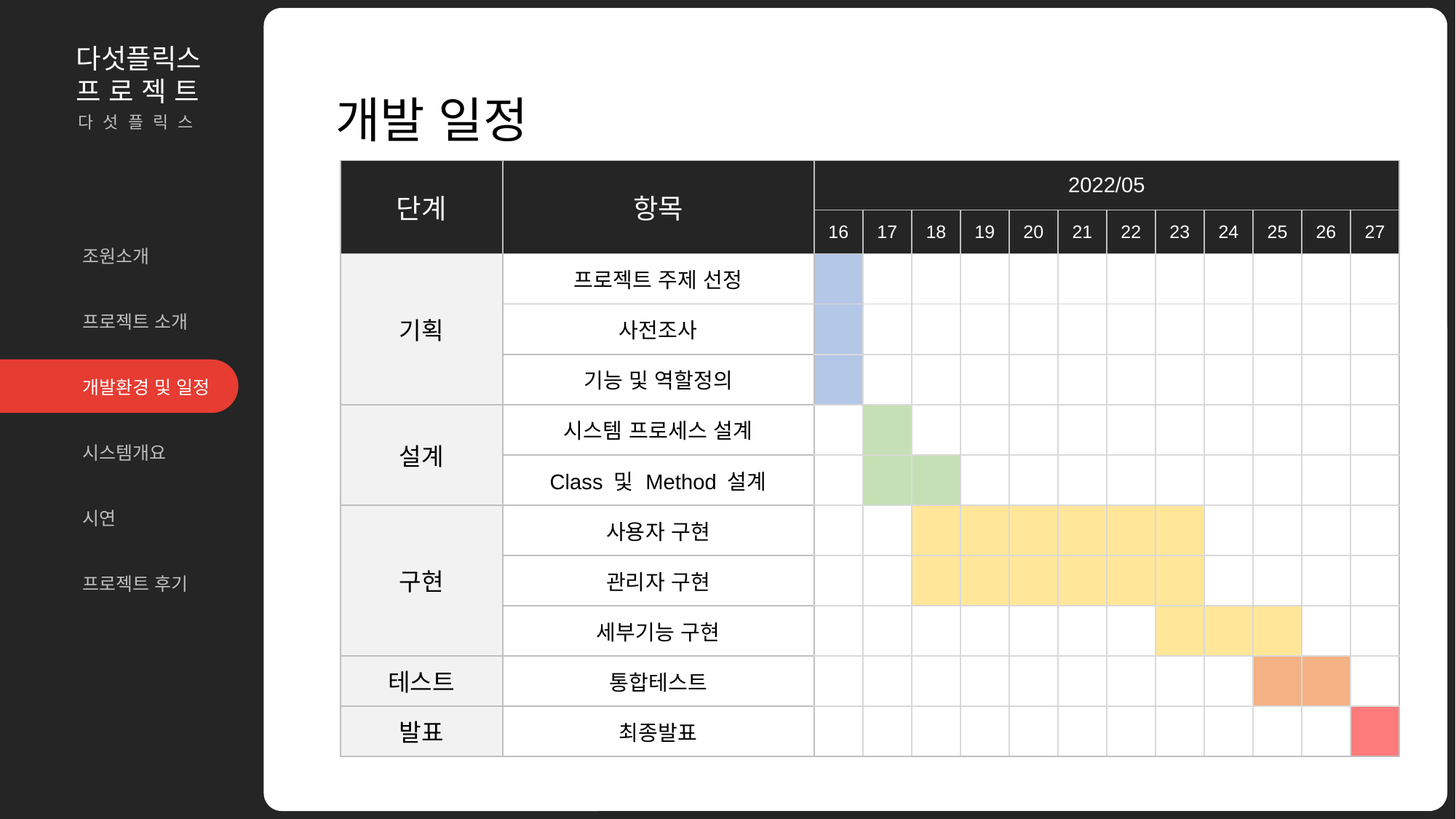

조원소개
개발환경 및 일정
시스템개요
시연
프로젝트 소개
다섯플릭스
프 로 젝 트
개발 일정
다  섯  플  릭  스
| 단계 | 항목 | 2022/05 |  |  |  |  |  |  |  |  |  |  |  |
| --- | --- | --- | --- | --- | --- | --- | --- | --- | --- | --- | --- | --- | --- |
|  |  | 16 | 17 | 18 | 19 | 20 | 21 | 22 | 23 | 24 | 25 | 26 | 27 |
| 기획 | 프로젝트 주제 선정 |  |  |  |  |  |  |  |  |  |  |  |  |
|  | 사전조사 |  |  |  |  |  |  |  |  |  |  |  |  |
|  | 기능 및 역할정의 |  |  |  |  |  |  |  |  |  |  |  |  |
| 설계 | 시스템 프로세스 설계 |  |  |  |  |  |  |  |  |  |  |  |  |
|  | Class 및 Method 설계 |  |  |  |  |  |  |  |  |  |  |  |  |
| 구현 | 사용자 구현 |  |  |  |  |  |  |  |  |  |  |  |  |
|  | 관리자 구현 |  |  |  |  |  |  |  |  |  |  |  |  |
|  | 세부기능 구현 |  |  |  |  |  |  |  |  |  |  |  |  |
| 테스트 | 통합테스트 |  |  |  |  |  |  |  |  |  |  |  |  |
| 발표 | 최종발표 |  |  |  |  |  |  |  |  |  |  |  |  |
조원소개

프로젝트 소개

개발환경 및 일정

시스템개요

시연

프로젝트 후기
| 표에 들어갈 키워드 | 리우의 다락방 | 무료 피피티 템플릿 | 키워드를 적자 | 비고 |
| --- | --- | --- | --- | --- |
| 내용을 입력하세요 | 키워드 | 리우의 다락방 | 키워드 |  |
| 내용을 입력하세요 | 키워드 | 리우의 다락방 | 키워드 |  |
| 내용을 입력하세요 | 키워드 | 리우의 다락방 | 키워드 |  |
| 내용을 입력하세요 | 키워드 | 리우의 다락방 | 키워드 |  |